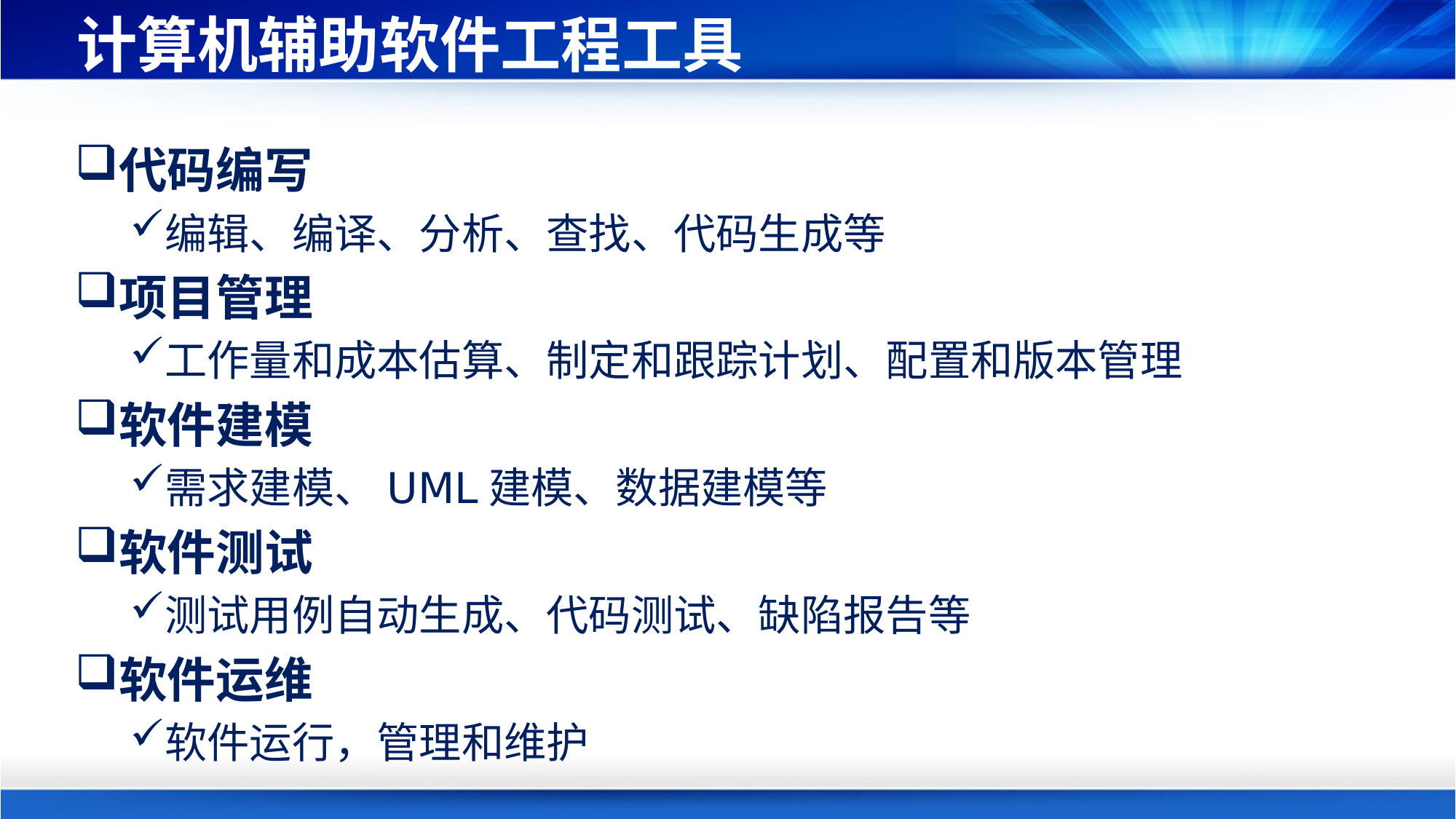

# 计算机辅助软件工程工具
代码编写
编辑、编译、分析、查找、代码生成等
项目管理
工作量和成本估算、制定和跟踪计划、配置和版本管理
软件建模
需求建模、UML建模、数据建模等
软件测试
测试用例自动生成、代码测试、缺陷报告等
软件运维
软件运行，管理和维护